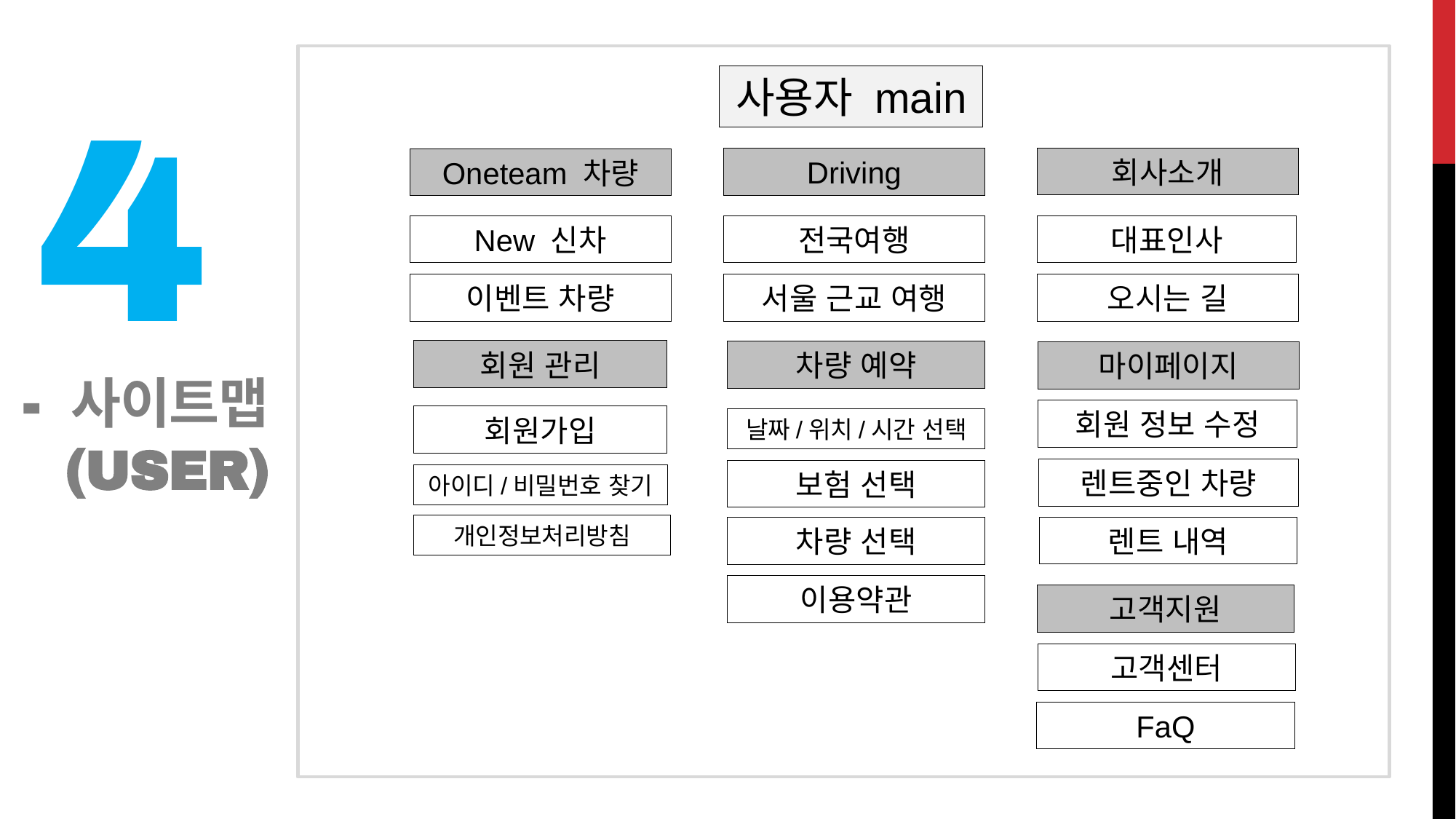

사용자 main
# 4
회사소개
Driving
Oneteam 차량
New 신차
전국여행
대표인사
이벤트 차량
서울 근교 여행
오시는 길
회원 관리
차량 예약
마이페이지
회원 정보 수정
회원가입
날짜/위치/시간 선택
- 사이트맵
  (user)
렌트중인 차량
보험 선택
아이디/비밀번호 찾기
개인정보처리방침
렌트 내역
차량 선택
이용약관
고객지원
고객센터
FaQ